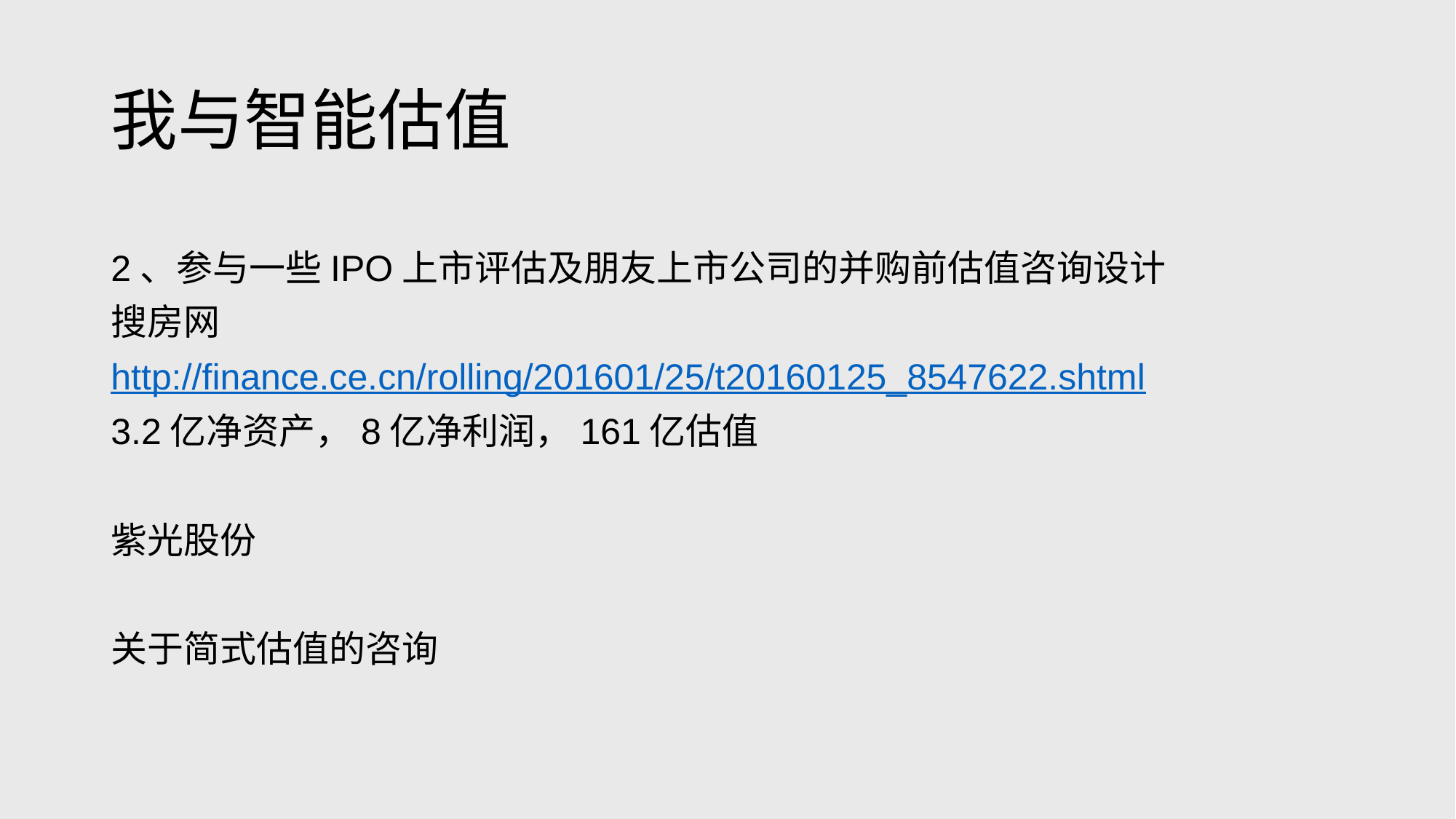

# 我与智能估值
2、参与一些IPO上市评估及朋友上市公司的并购前估值咨询设计
搜房网
http://finance.ce.cn/rolling/201601/25/t20160125_8547622.shtml
3.2亿净资产，8亿净利润，161亿估值

紫光股份

关于简式估值的咨询